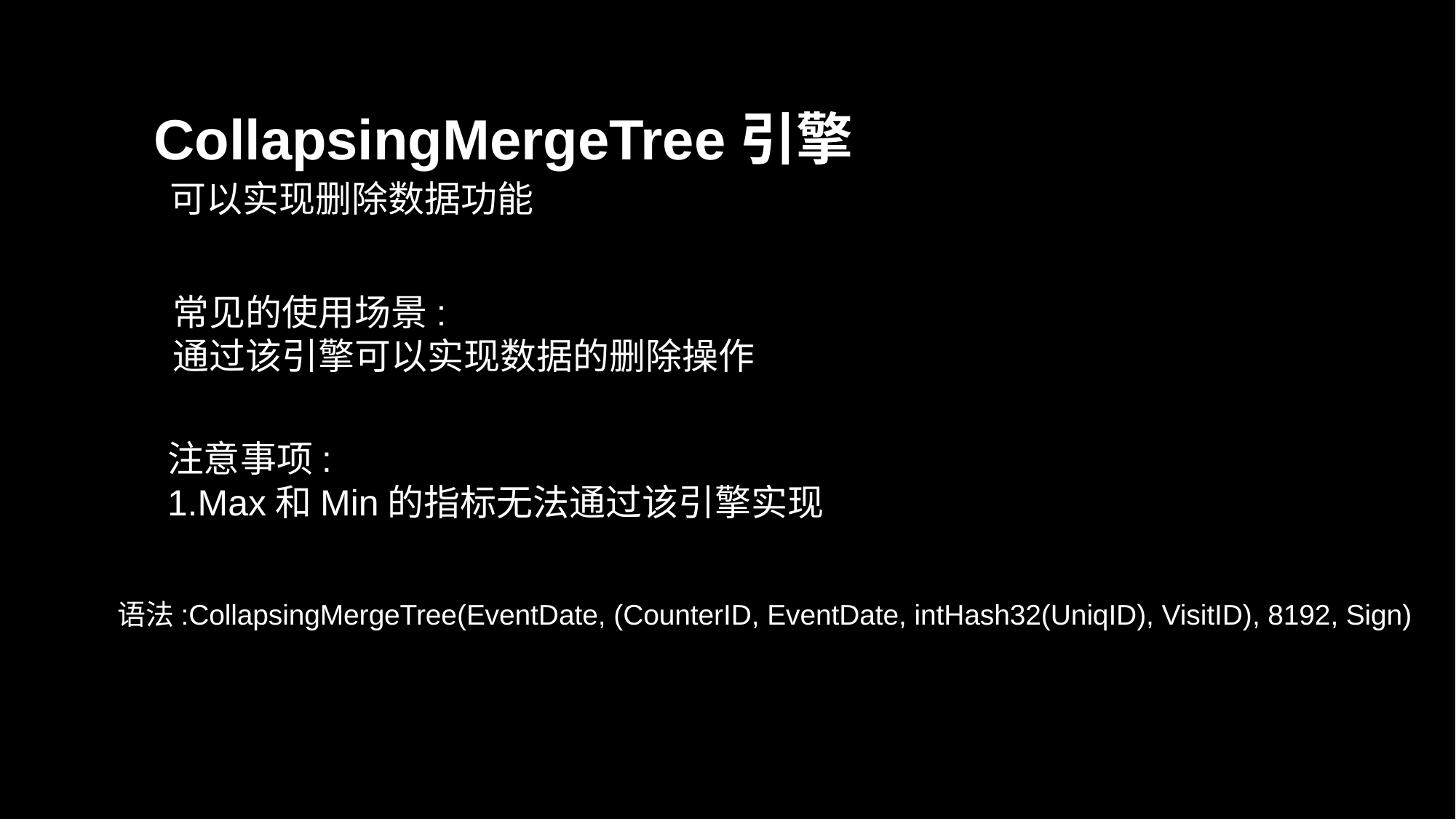

CollapsingMergeTree引擎
可以实现删除数据功能
常见的使用场景:
通过该引擎可以实现数据的删除操作
注意事项:
Max和Min的指标无法通过该引擎实现

语法:CollapsingMergeTree(EventDate, (CounterID, EventDate, intHash32(UniqID), VisitID), 8192, Sign)